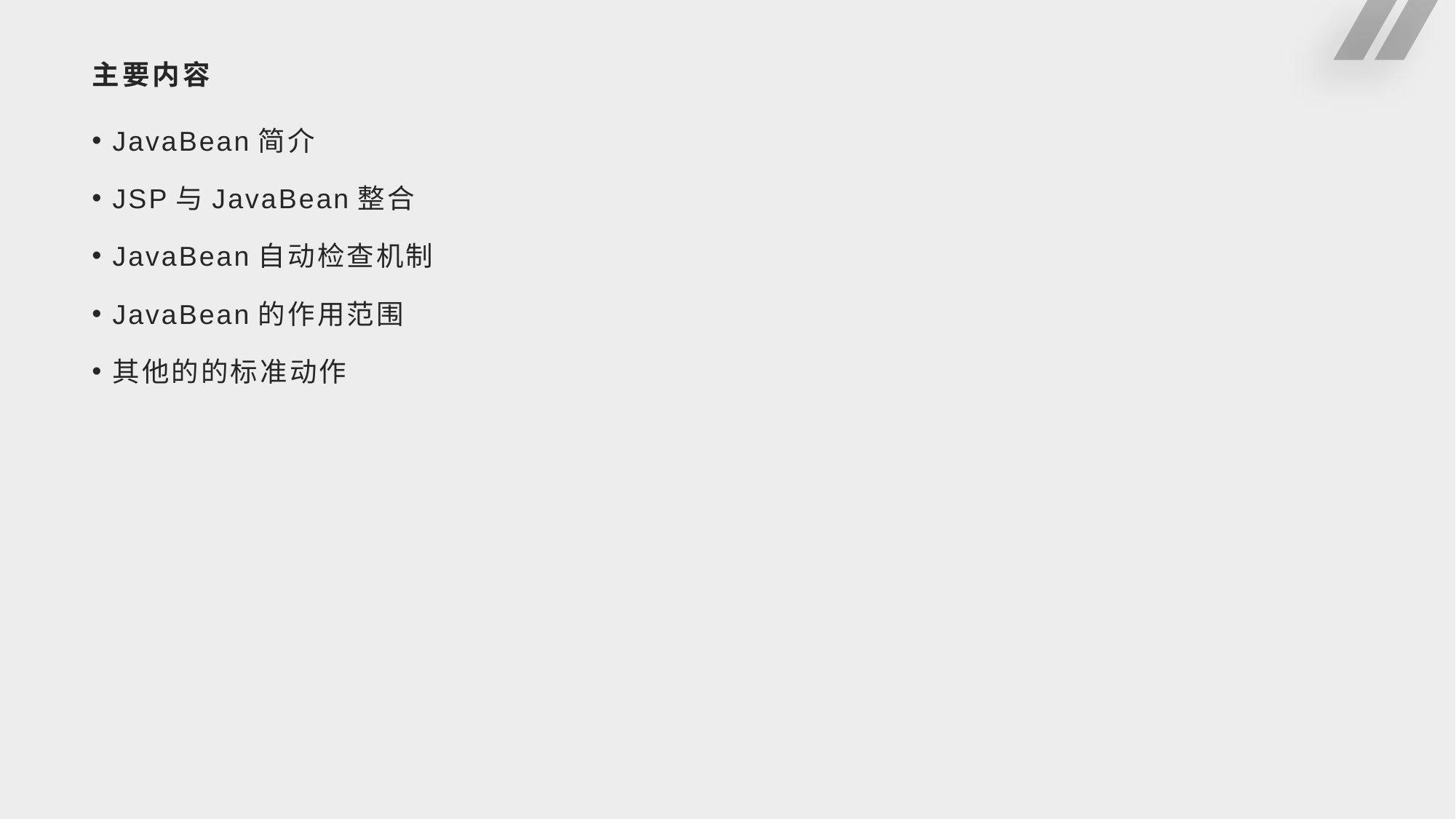

# 主要内容
JavaBean简介
JSP与JavaBean整合
JavaBean自动检查机制
JavaBean的作用范围
其他的的标准动作